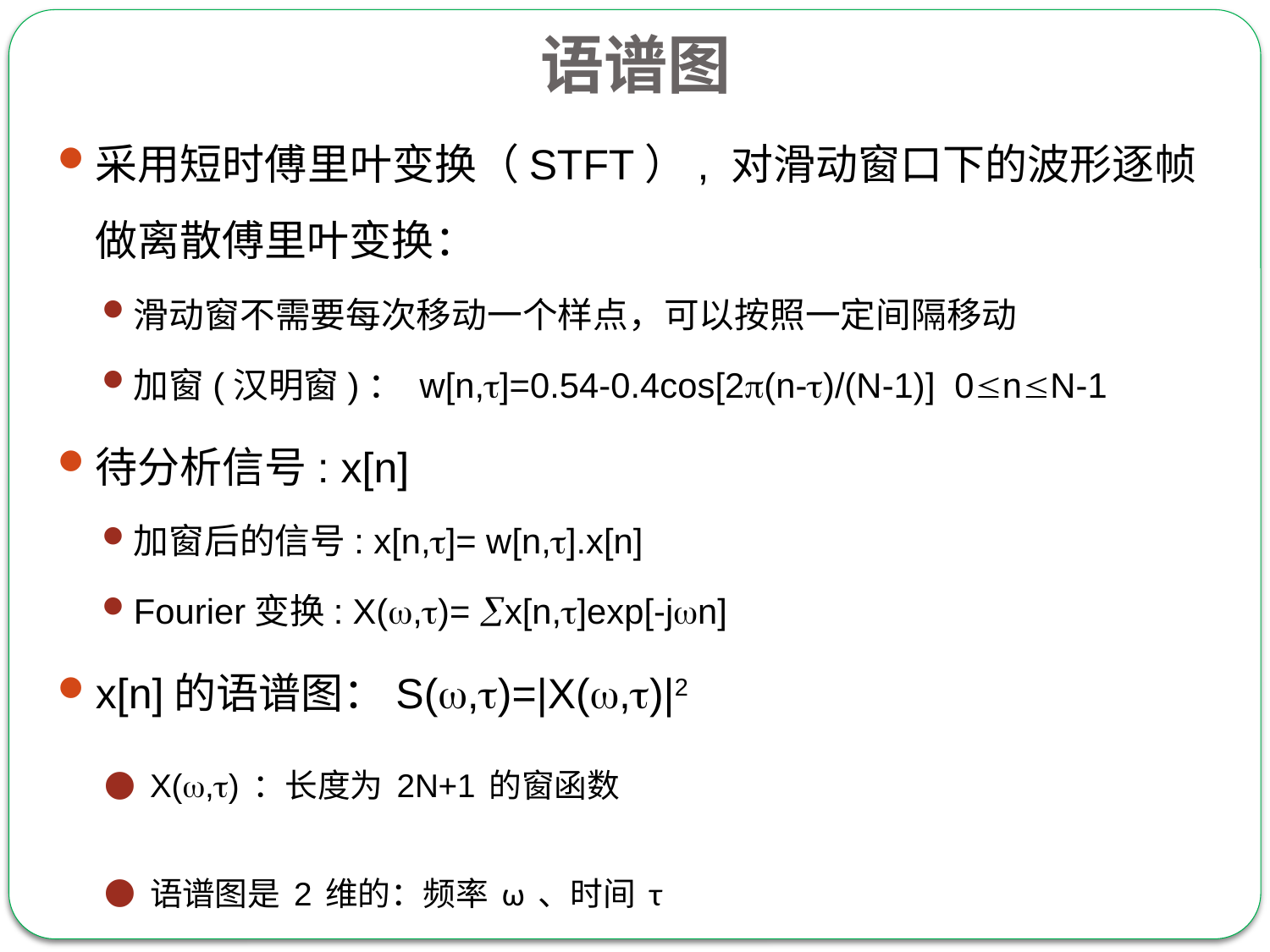

语谱图
采用短时傅里叶变换（STFT）, 对滑动窗口下的波形逐帧做离散傅里叶变换：
滑动窗不需要每次移动一个样点，可以按照一定间隔移动
加窗(汉明窗)： w[n,τ]=0.54-0.4cos[2π(n-τ)/(N-1)]  0≤n≤N-1
待分析信号: x[n]
加窗后的信号: x[n,τ]= w[n,τ].x[n]
Fourier变换: X(ω,τ)= ∑x[n,τ]exp[-jωn]
x[n]的语谱图：S(ω,τ)=|X(ω,τ)|2
X(ω,τ)：长度为2N+1的窗函数
语谱图是2维的：频率ω、时间τ